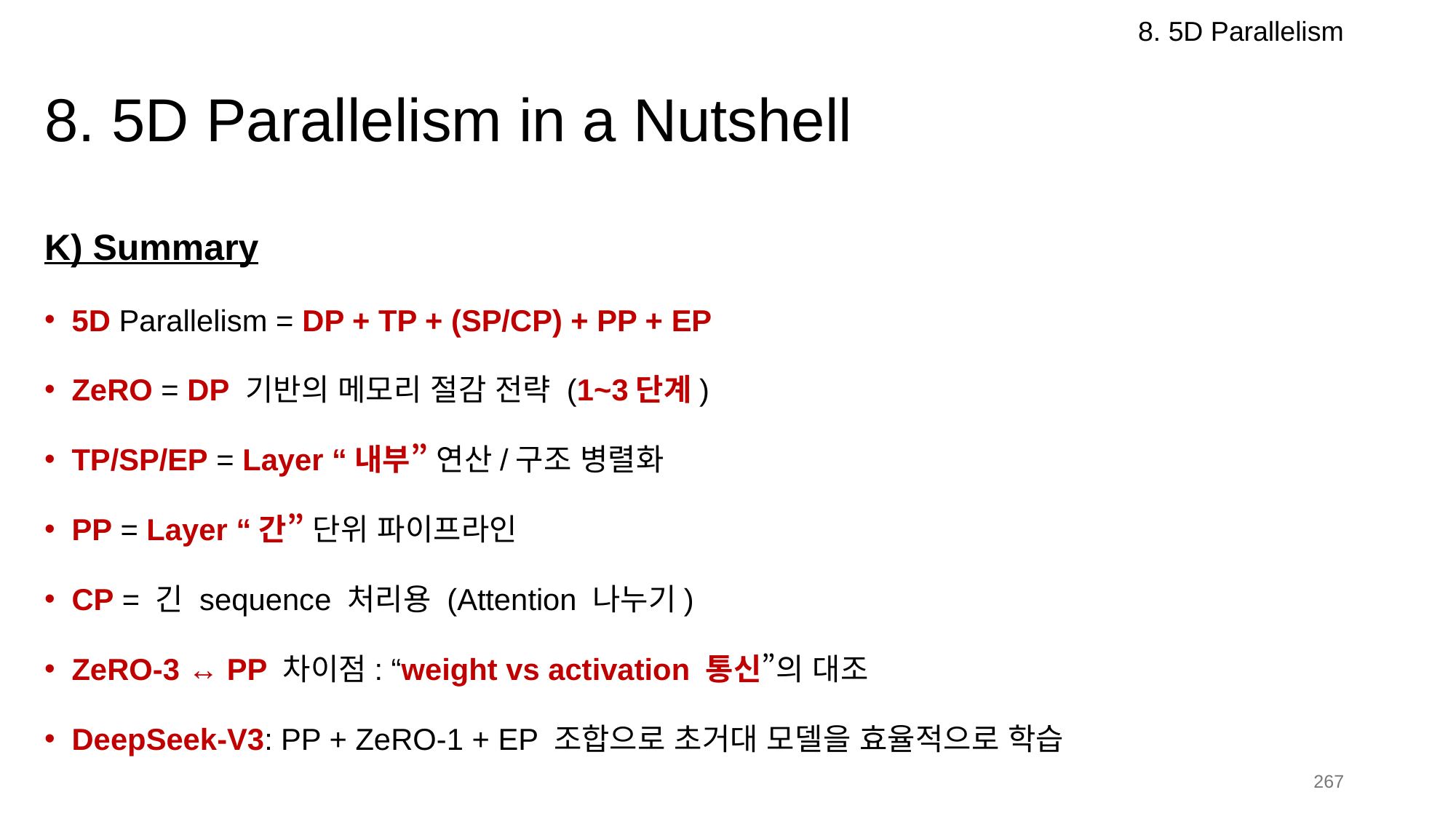

8. 5D Parallelism
# 8. 5D Parallelism in a Nutshell
K) Summary
5D Parallelism = DP + TP + (SP/CP) + PP + EP
ZeRO = DP 기반의 메모리 절감 전략 (1~3단계)
TP/SP/EP = Layer “내부” 연산/구조 병렬화
PP = Layer “간” 단위 파이프라인
CP = 긴 sequence 처리용 (Attention 나누기)
ZeRO-3 ↔ PP 차이점: “weight vs activation 통신”의 대조
DeepSeek-V3: PP + ZeRO-1 + EP 조합으로 초거대 모델을 효율적으로 학습

267